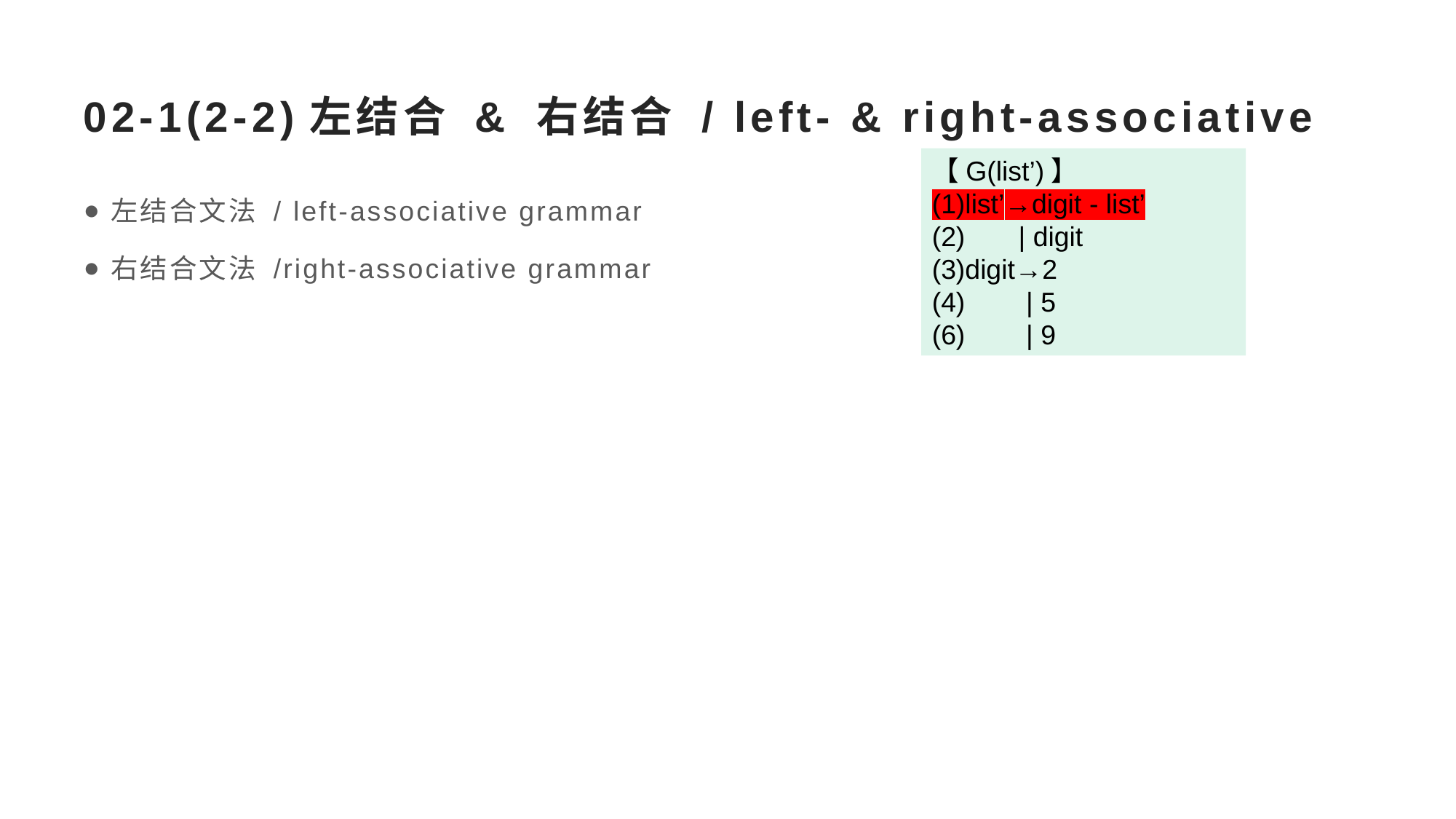

# 02-1(2-2)左结合 & 右结合 / left- & right-associative
【G(list’)】
(1)list’→digit - list’
(2)       | digit
(3)digit→2
(4)        | 5
(6)        | 9
左结合文法 / left-associative grammar
右结合文法 /right-associative grammar
17